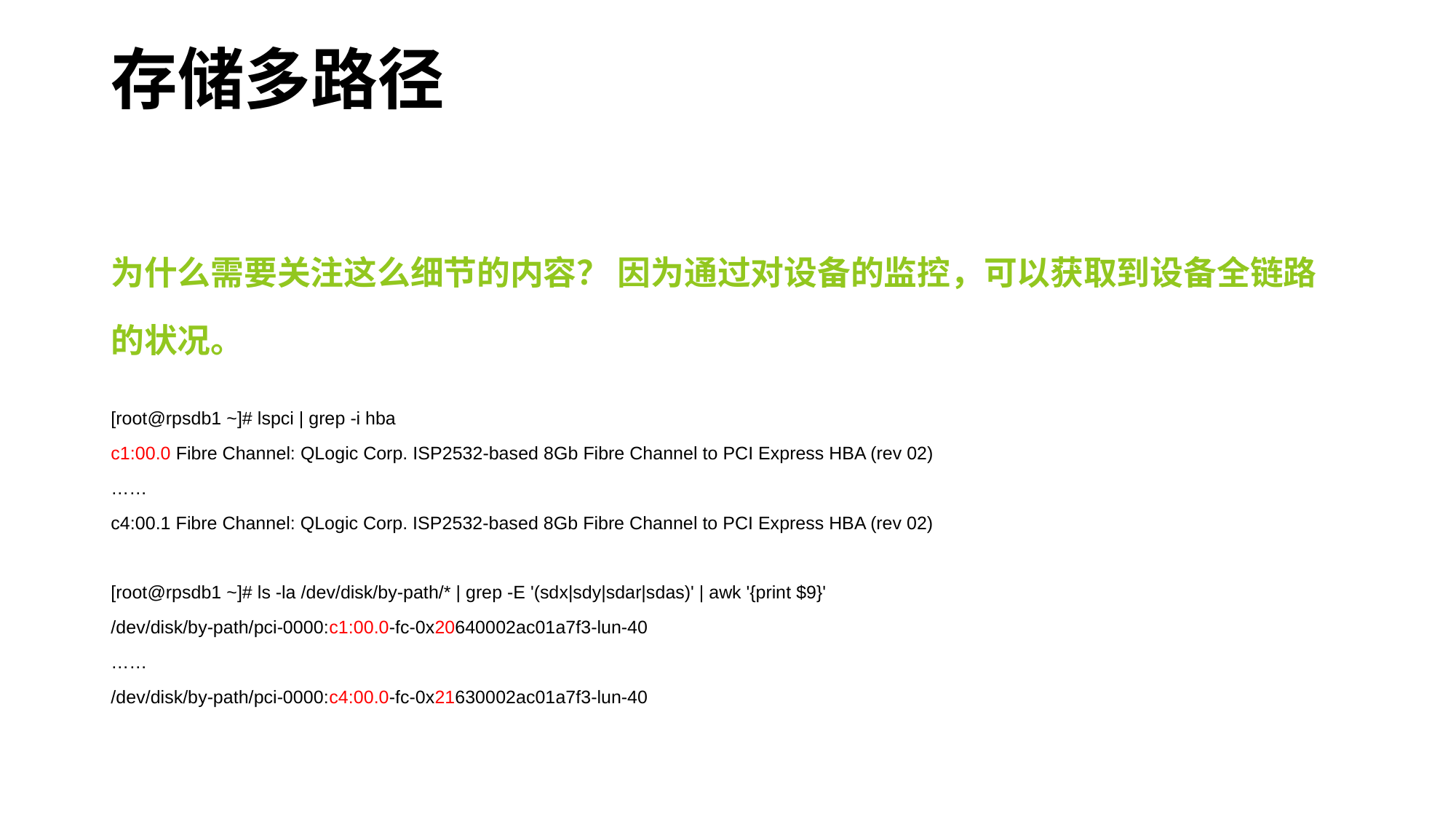

# 存储多路径
为什么需要关注这么细节的内容？ 因为通过对设备的监控，可以获取到设备全链路的状况。

[root@rpsdb1 ~]# lspci | grep -i hba
c1:00.0 Fibre Channel: QLogic Corp. ISP2532-based 8Gb Fibre Channel to PCI Express HBA (rev 02)
……
c4:00.1 Fibre Channel: QLogic Corp. ISP2532-based 8Gb Fibre Channel to PCI Express HBA (rev 02)

[root@rpsdb1 ~]# ls -la /dev/disk/by-path/* | grep -E '(sdx|sdy|sdar|sdas)' | awk '{print $9}'
/dev/disk/by-path/pci-0000:c1:00.0-fc-0x20640002ac01a7f3-lun-40
……
/dev/disk/by-path/pci-0000:c4:00.0-fc-0x21630002ac01a7f3-lun-40